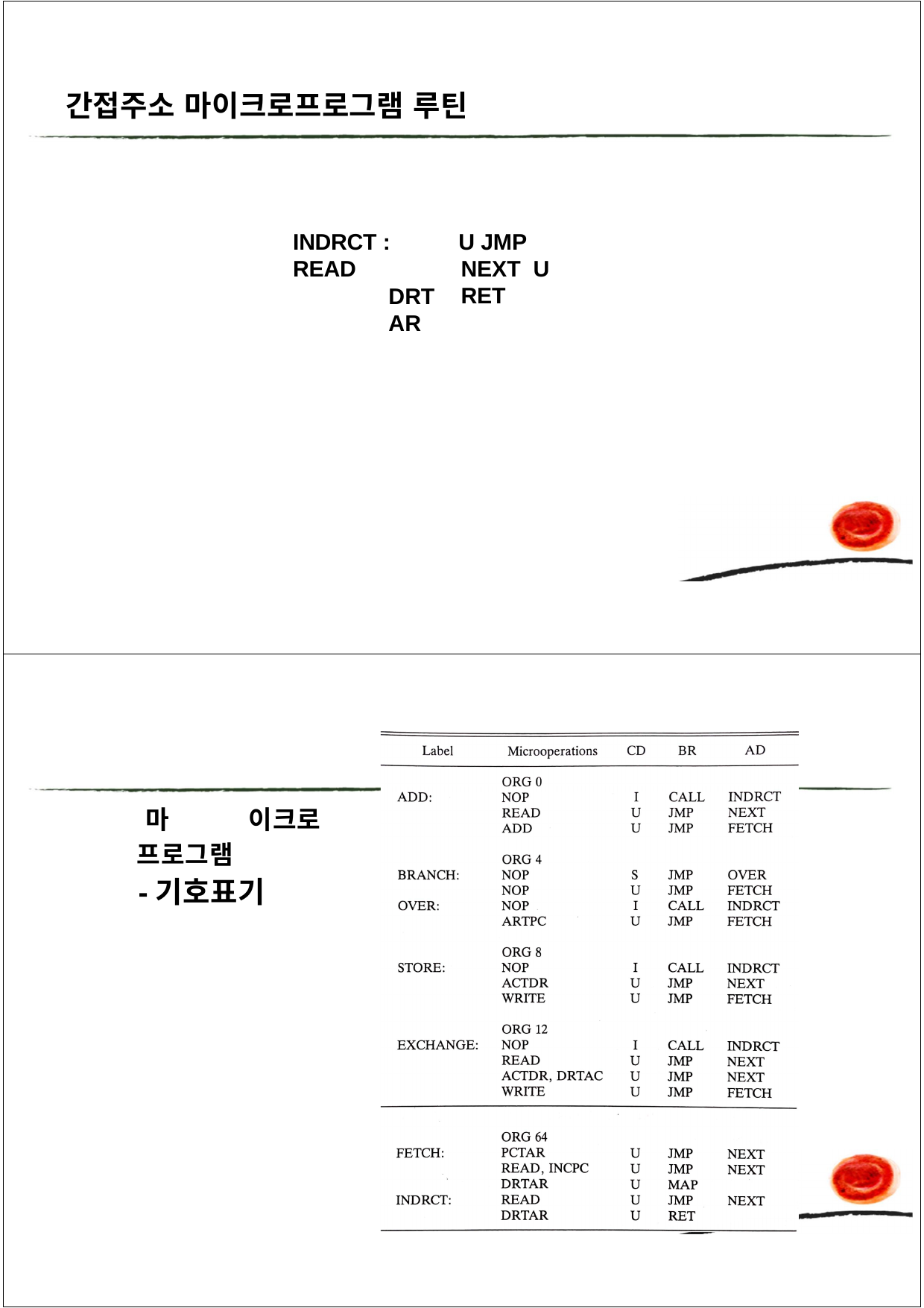

간접주소 마이크로프로그램 루틴
INDRCT : READ
DRTAR
U JMP NEXT  U RET

2마4	이크로 프로그램
-기호표기